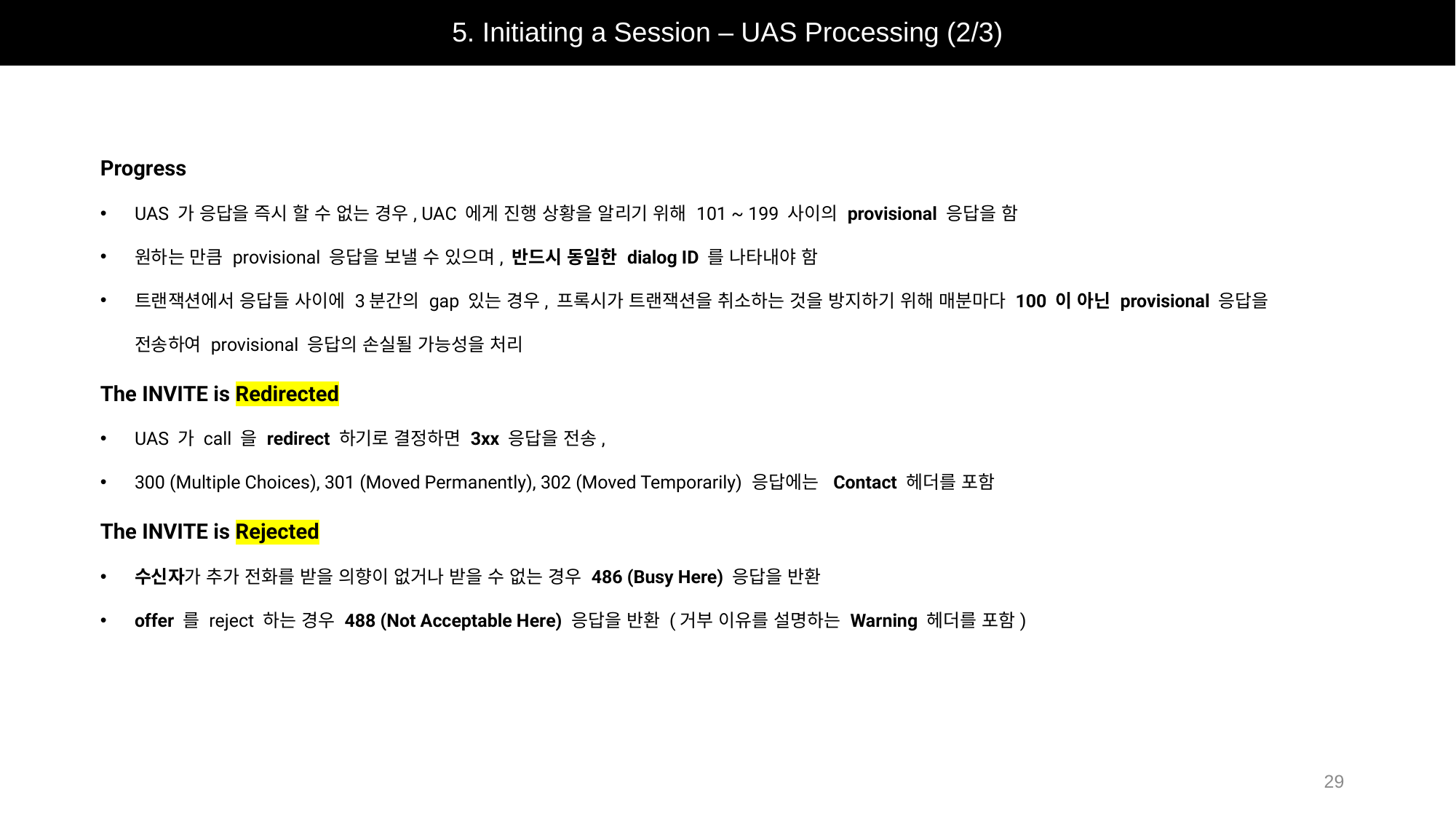

# 5. Initiating a Session – UAS Processing (2/3)
Progress
UAS 가 응답을 즉시 할 수 없는 경우, UAC 에게 진행 상황을 알리기 위해 101 ~ 199 사이의 provisional 응답을 함
원하는 만큼 provisional 응답을 보낼 수 있으며, 반드시 동일한 dialog ID 를 나타내야 함
트랜잭션에서 응답들 사이에 3분간의 gap 있는 경우, 프록시가 트랜잭션을 취소하는 것을 방지하기 위해 매분마다 100 이 아닌 provisional 응답을
전송하여 provisional 응답의 손실될 가능성을 처리
The INVITE is Redirected
UAS 가 call 을 redirect 하기로 결정하면 3xx 응답을 전송,
300 (Multiple Choices), 301 (Moved Permanently), 302 (Moved Temporarily) 응답에는  Contact 헤더를 포함
The INVITE is Rejected
수신자가 추가 전화를 받을 의향이 없거나 받을 수 없는 경우 486 (Busy Here) 응답을 반환
offer 를 reject 하는 경우 488 (Not Acceptable Here) 응답을 반환 (거부 이유를 설명하는 Warning 헤더를 포함)
29